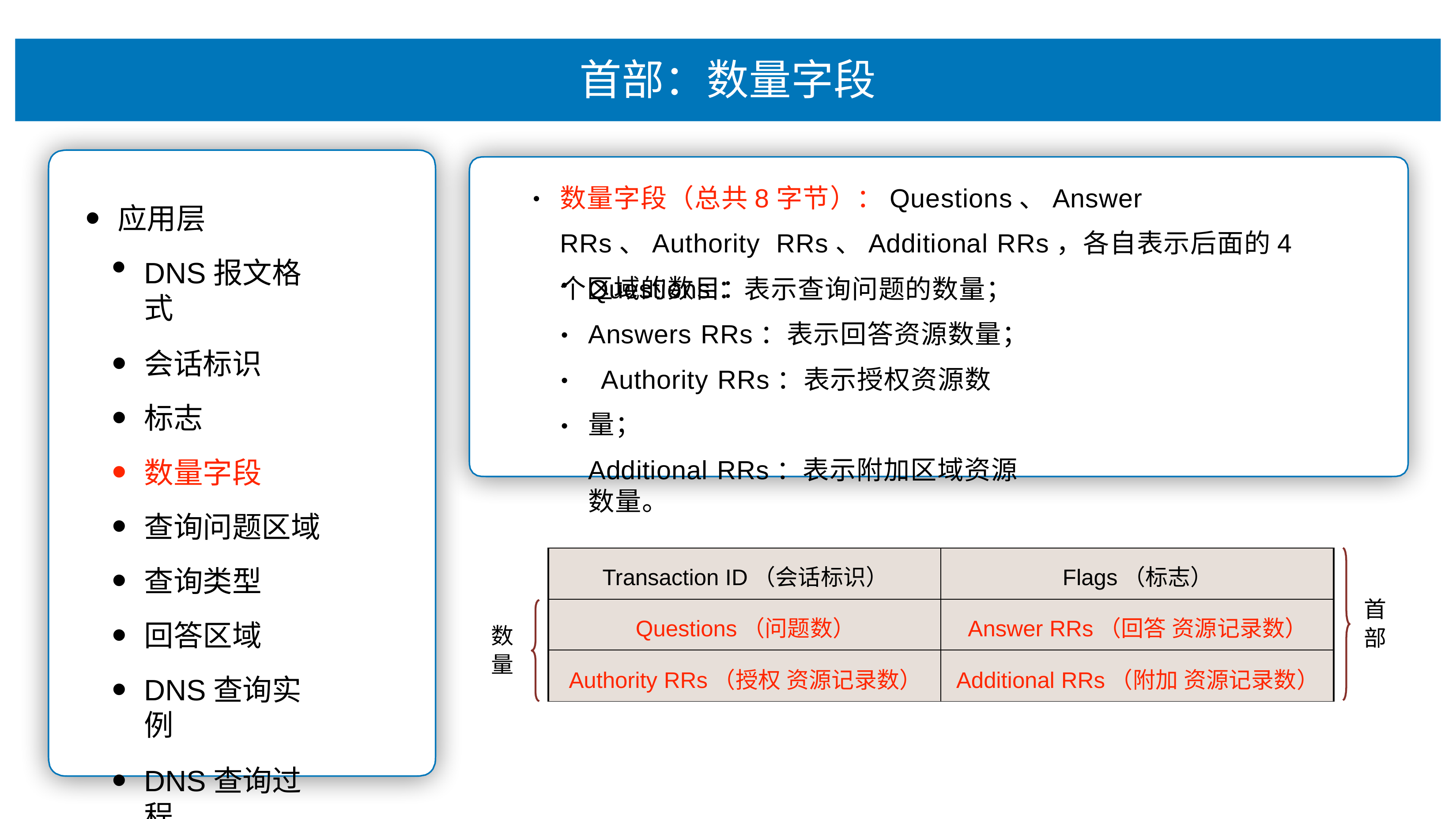

# ⾸部：数量字段

数量字段（总共8字节）：Questions、Answer RRs、Authority  RRs、Additional RRs，各⾃表示后⾯的4个区域的数⽬：
•
应⽤层
DNS报⽂格式
会话标识
标志
数量字段
查询问题区域
查询类型
回答区域
DNS查询实例
DNS查询过程
Questions：表示查询问题的数量；  Answers RRs：表示回答资源数量；  Authority RRs：表示授权资源数量；
Additional RRs：表示附加区域资源数量。
•
•
•

| Transaction ID（会话标识） | Flags（标志） |
| --- | --- |
| Questions（问题数） | Answer RRs（回答 资源记录数） |
| Authority RRs（授权 资源记录数） | Additional RRs（附加 资源记录数） |
⾸ 部

数 量